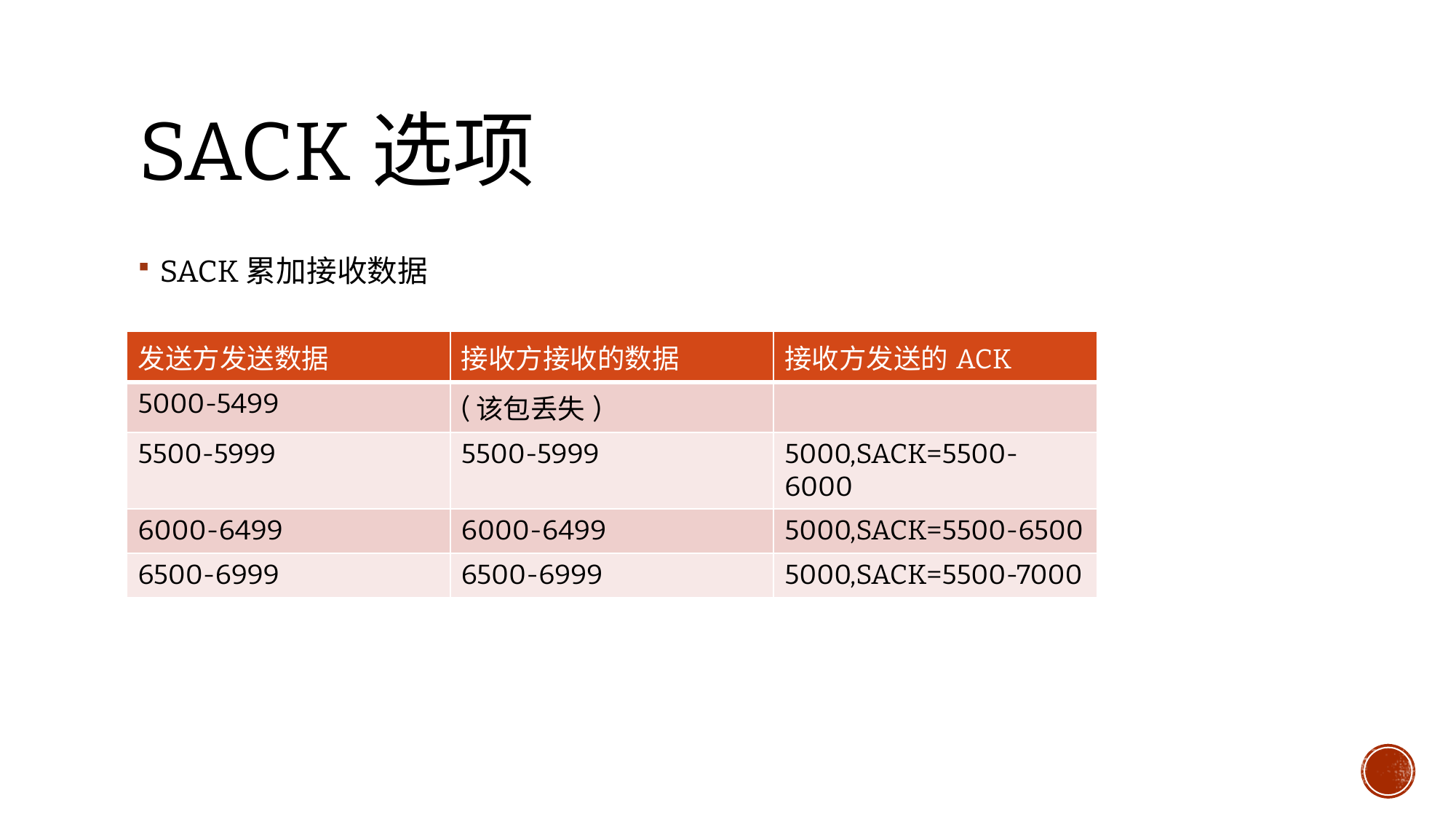

# Sack选项
SACK累加接收数据
| 发送方发送数据 | 接收方接收的数据 | 接收方发送的ACK |
| --- | --- | --- |
| 5000-5499 | (该包丢失) |  |
| 5500-5999 | 5500-5999 | 5000,SACK=5500-6000 |
| 6000-6499 | 6000-6499 | 5000,SACK=5500-6500 |
| 6500-6999 | 6500-6999 | 5000,SACK=5500-7000 |